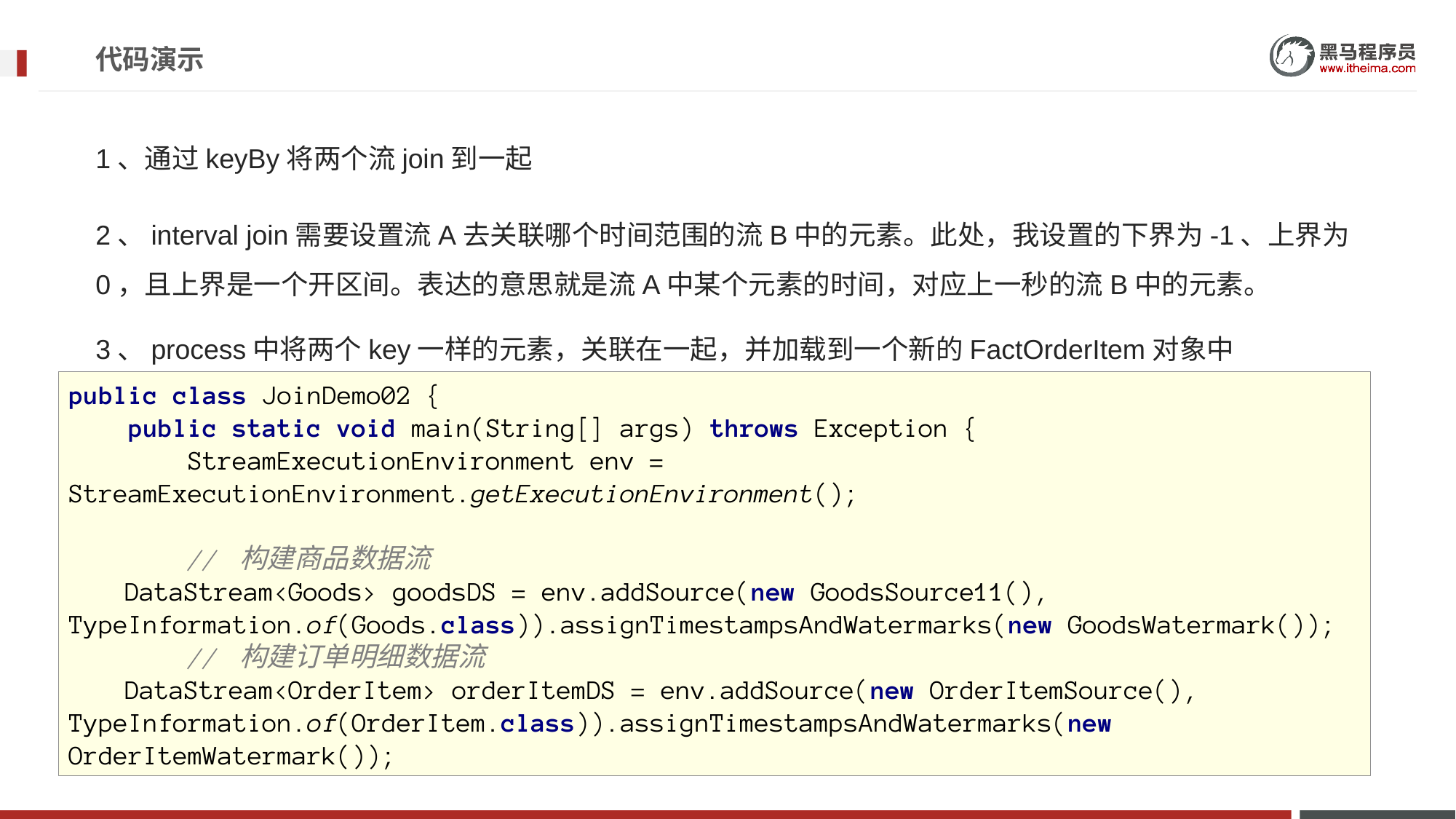

# 代码演示
1、通过keyBy将两个流join到一起
2、interval join需要设置流A去关联哪个时间范围的流B中的元素。此处，我设置的下界为-1、上界为0，且上界是一个开区间。表达的意思就是流A中某个元素的时间，对应上一秒的流B中的元素。
3、process中将两个key一样的元素，关联在一起，并加载到一个新的FactOrderItem对象中

public class JoinDemo02 {
    public static void main(String[] args) throws Exception {
        StreamExecutionEnvironment env = StreamExecutionEnvironment.getExecutionEnvironment();
        // 构建商品数据流
        DataStream<Goods> goodsDS = env.addSource(new GoodsSource11(), TypeInformation.of(Goods.class)).assignTimestampsAndWatermarks(new GoodsWatermark());
        // 构建订单明细数据流
        DataStream<OrderItem> orderItemDS = env.addSource(new OrderItemSource(), TypeInformation.of(OrderItem.class)).assignTimestampsAndWatermarks(new OrderItemWatermark());